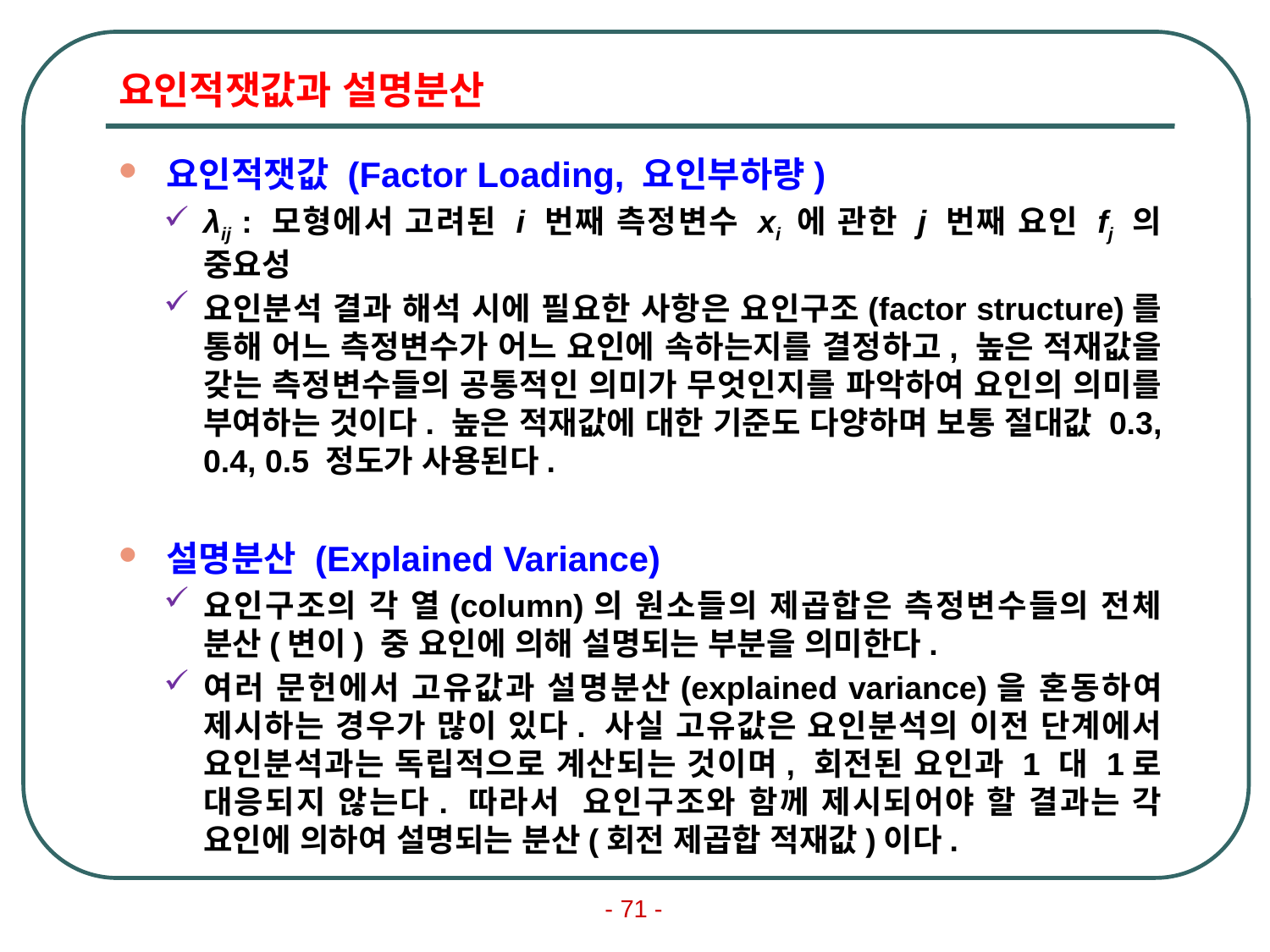

# 요인적잿값과 설명분산
요인적잿값 (Factor Loading, 요인부하량)
λij : 모형에서 고려된 i 번째 측정변수 xi 에 관한 j 번째 요인 fj 의 중요성
요인분석 결과 해석 시에 필요한 사항은 요인구조(factor structure)를 통해 어느 측정변수가 어느 요인에 속하는지를 결정하고, 높은 적재값을 갖는 측정변수들의 공통적인 의미가 무엇인지를 파악하여 요인의 의미를 부여하는 것이다. 높은 적재값에 대한 기준도 다양하며 보통 절대값 0.3, 0.4, 0.5 정도가 사용된다.

설명분산 (Explained Variance)
요인구조의 각 열(column)의 원소들의 제곱합은 측정변수들의 전체 분산(변이) 중 요인에 의해 설명되는 부분을 의미한다.
여러 문헌에서 고유값과 설명분산(explained variance)을 혼동하여 제시하는 경우가 많이 있다. 사실 고유값은 요인분석의 이전 단계에서 요인분석과는 독립적으로 계산되는 것이며, 회전된 요인과 1 대 1로 대응되지 않는다. 따라서  요인구조와 함께 제시되어야 할 결과는 각 요인에 의하여 설명되는 분산(회전 제곱합 적재값)이다.
- 71 -